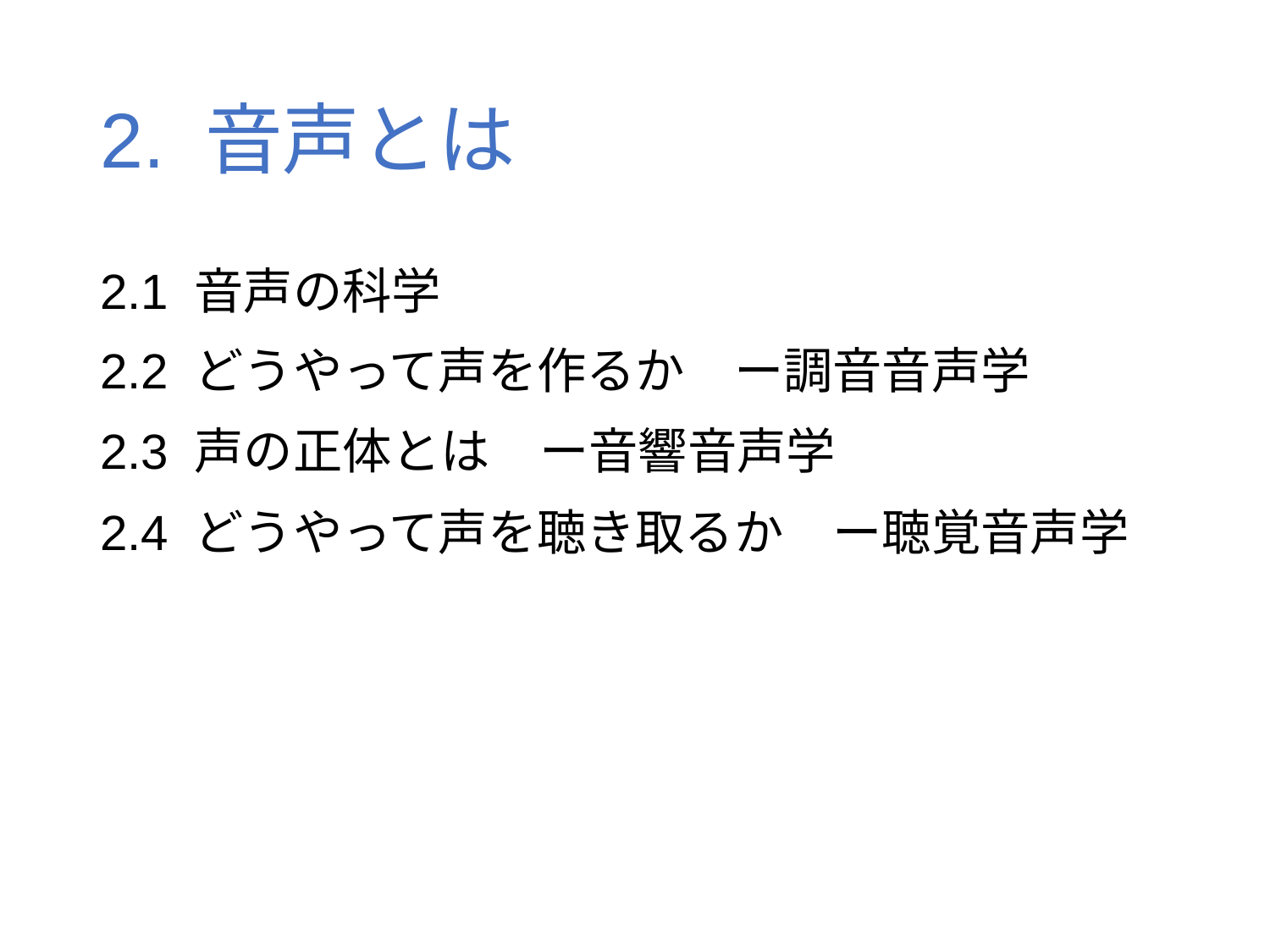

# 2. 音声とは
2.1 音声の科学
2.2 どうやって声を作るか　ー調音音声学
2.3 声の正体とは　ー音響音声学
2.4 どうやって声を聴き取るか　ー聴覚音声学